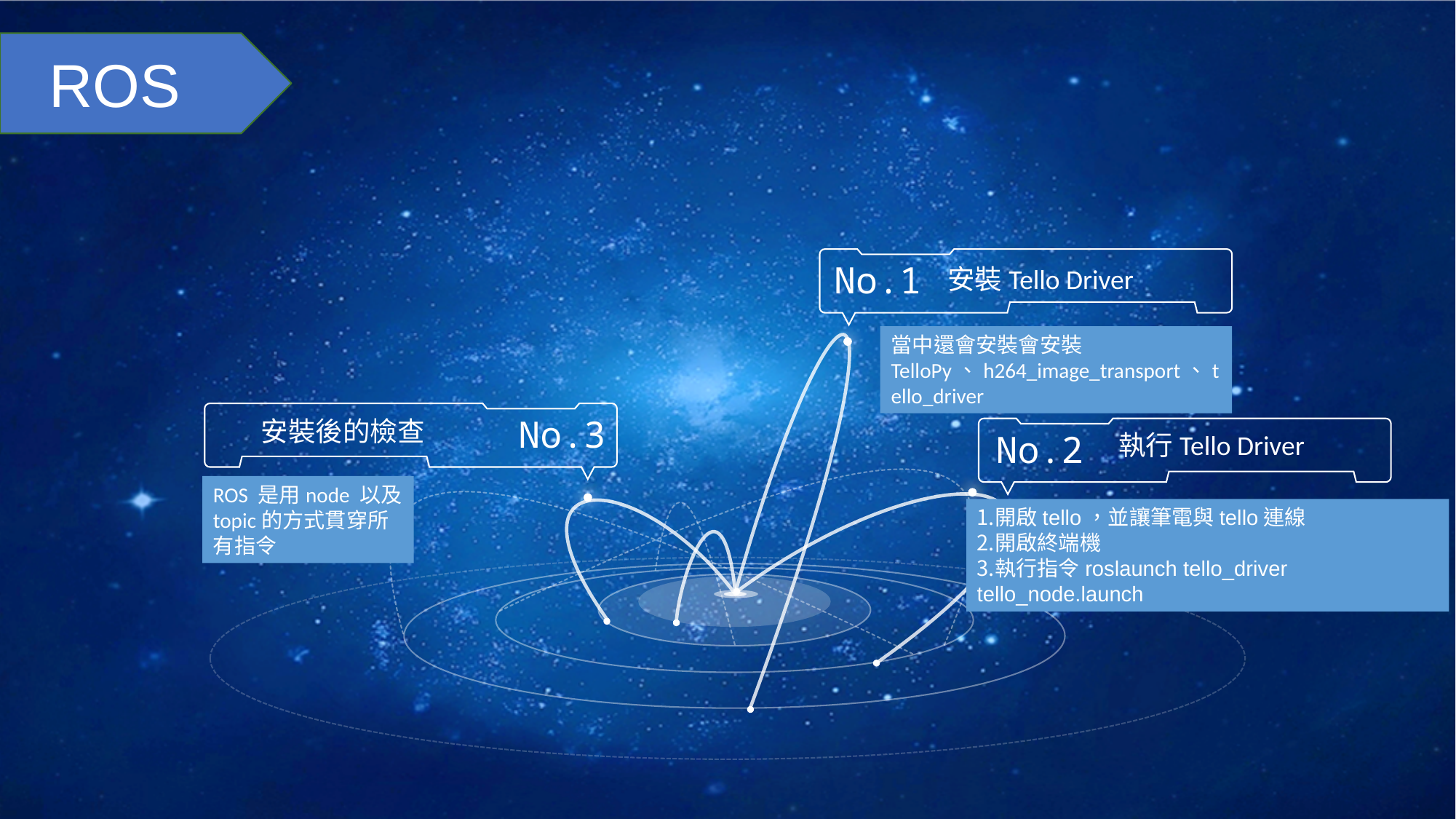

ROS

No.1
安裝Tello Driver

當中還會安裝會安裝TelloPy、h264_image_transport、tello_driver

No.3

安裝後的檢查

No.2
執行Tello Driver

ROS 是用node 以及topic的方式貫穿所有指令

開啟tello，並讓筆電與tello連線
開啟終端機
執行指令roslaunch tello_driver tello_node.launch